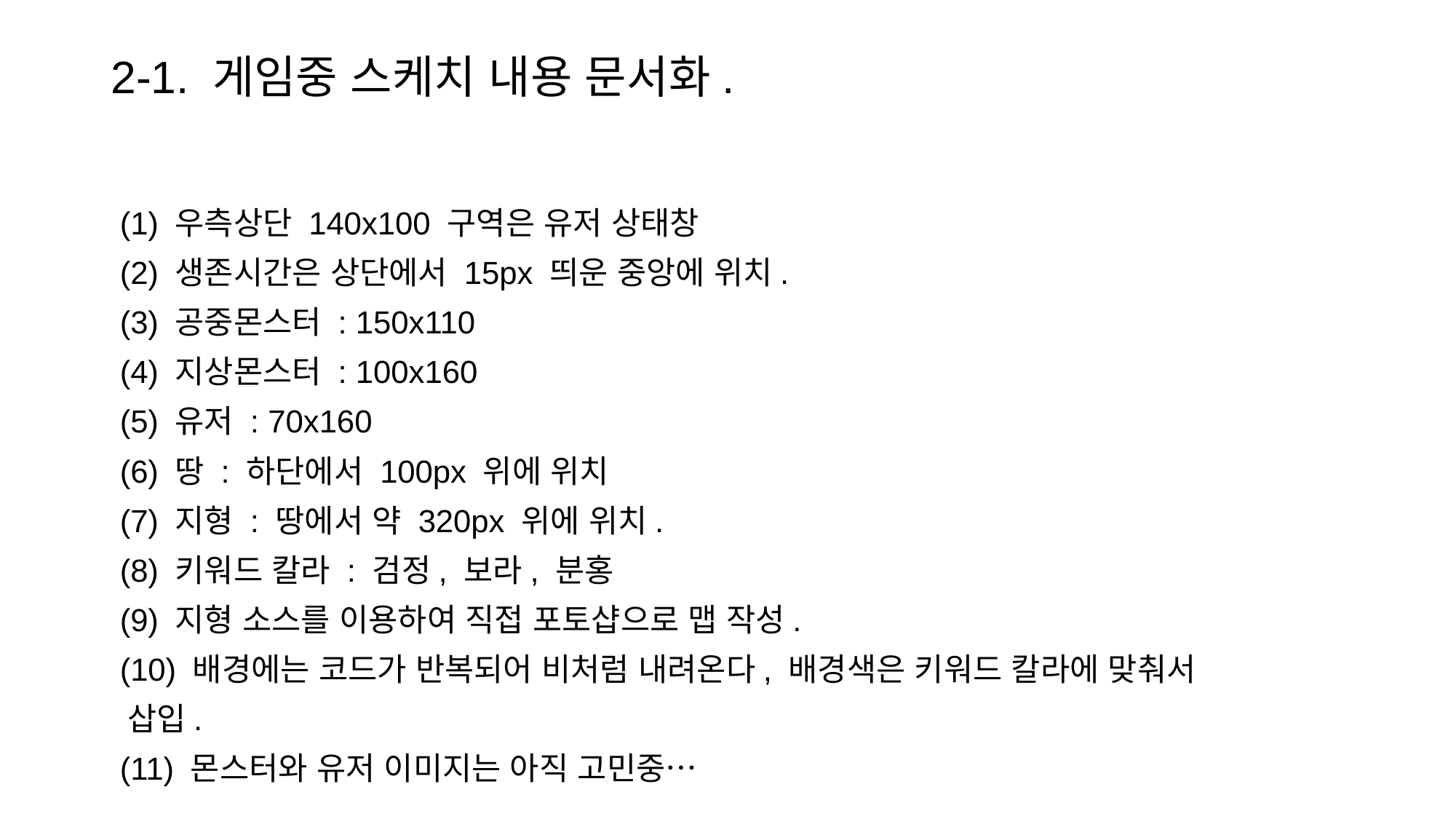

# 2-1. 게임중 스케치 내용 문서화.
 (1) 우측상단 140x100 구역은 유저 상태창
 (2) 생존시간은 상단에서 15px 띄운 중앙에 위치.
 (3) 공중몬스터 : 150x110
 (4) 지상몬스터 : 100x160
 (5) 유저 : 70x160
 (6) 땅 : 하단에서 100px 위에 위치
 (7) 지형 : 땅에서 약 320px 위에 위치.
 (8) 키워드 칼라 : 검정, 보라, 분홍
 (9) 지형 소스를 이용하여 직접 포토샵으로 맵 작성.
 (10) 배경에는 코드가 반복되어 비처럼 내려온다, 배경색은 키워드 칼라에 맞춰서
 삽입.
 (11) 몬스터와 유저 이미지는 아직 고민중…